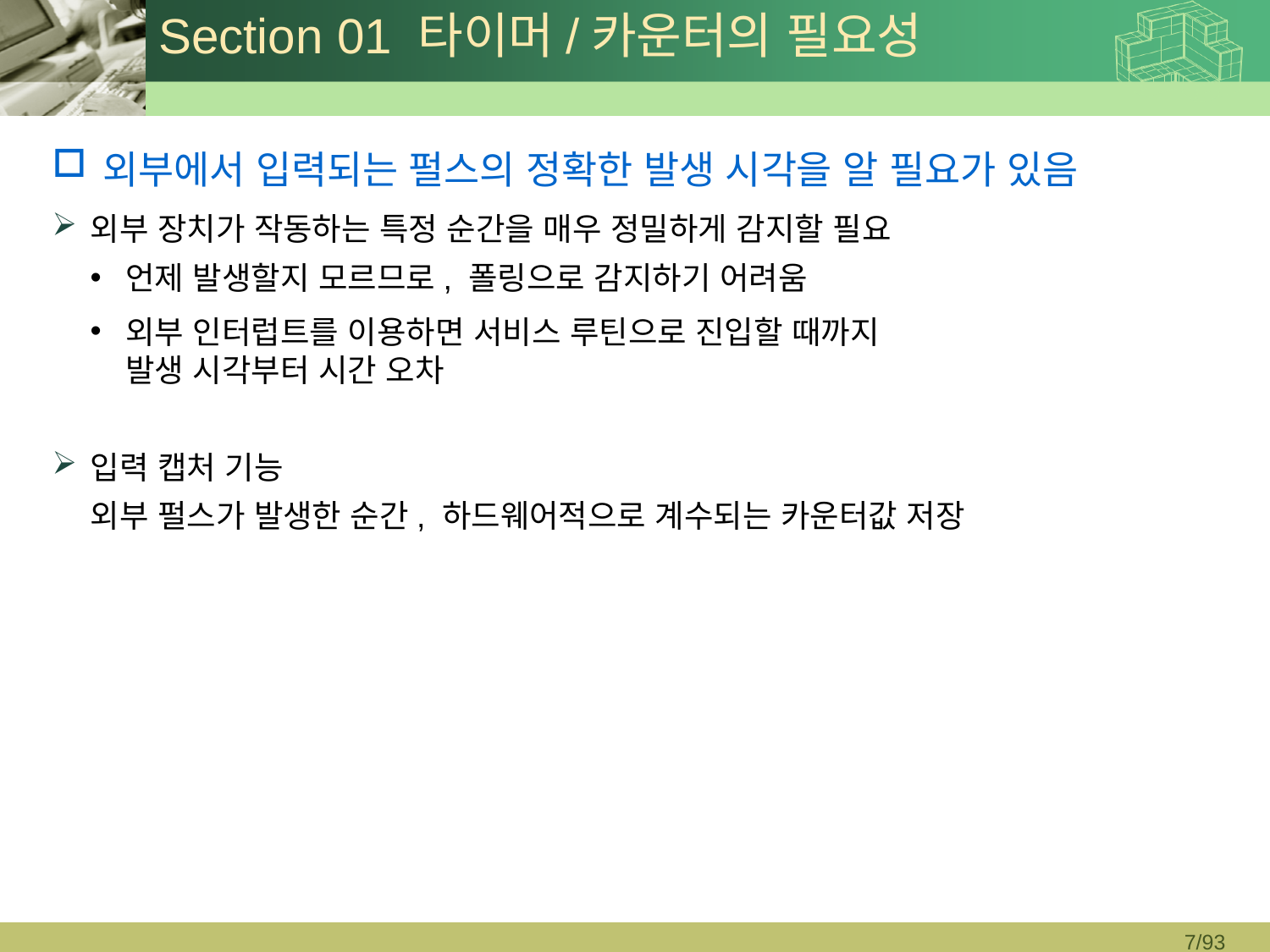

# Section 01 타이머/카운터의 필요성
외부에서 입력되는 펄스의 정확한 발생 시각을 알 필요가 있음
외부 장치가 작동하는 특정 순간을 매우 정밀하게 감지할 필요
언제 발생할지 모르므로, 폴링으로 감지하기 어려움
외부 인터럽트를 이용하면 서비스 루틴으로 진입할 때까지
발생 시각부터 시간 오차
입력 캡처 기능
외부 펄스가 발생한 순간, 하드웨어적으로 계수되는 카운터값 저장